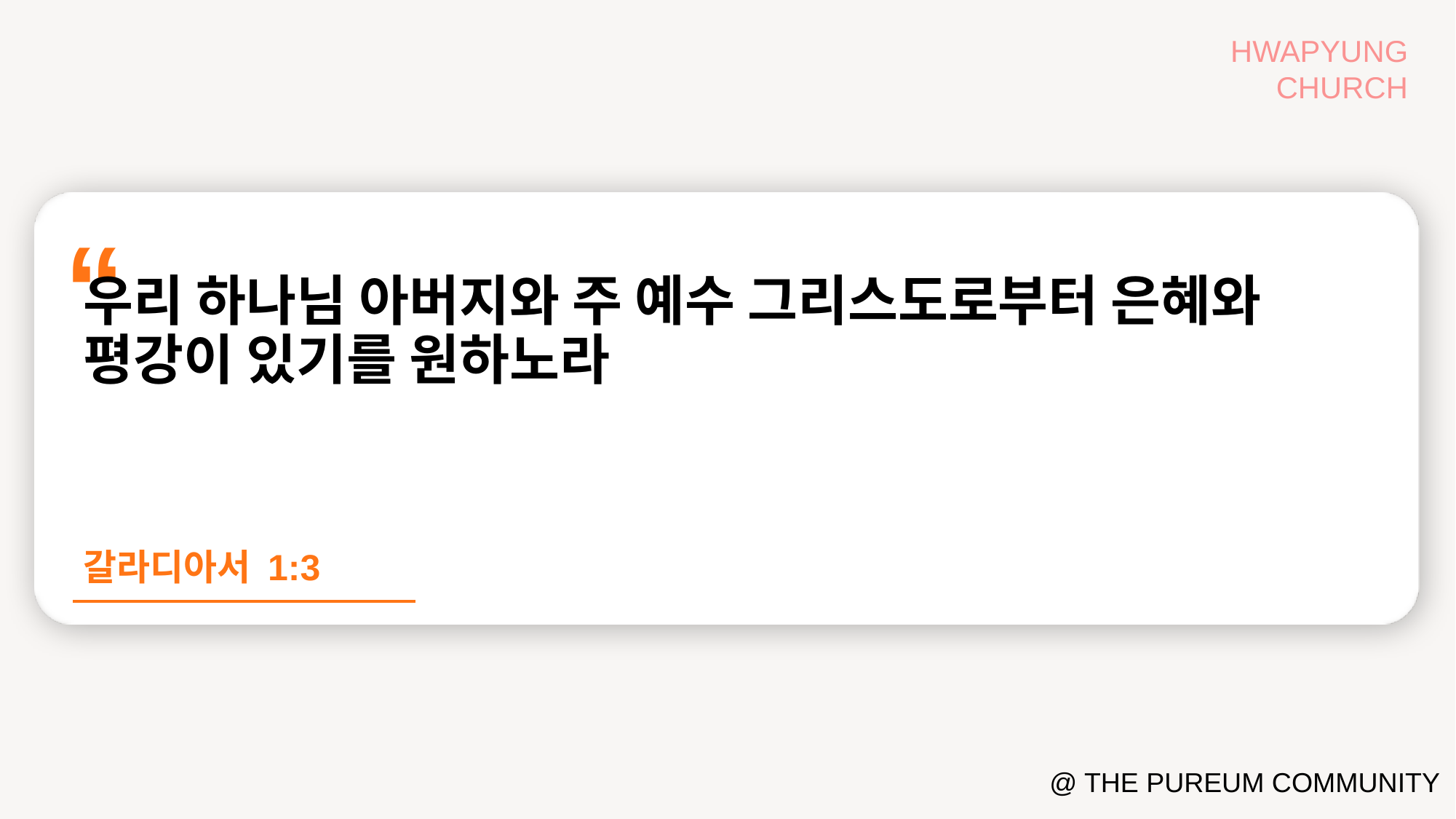

우리 하나님 아버지와 주 예수 그리스도로부터 은혜와 평강이 있기를 원하노라
갈라디아서 1:3